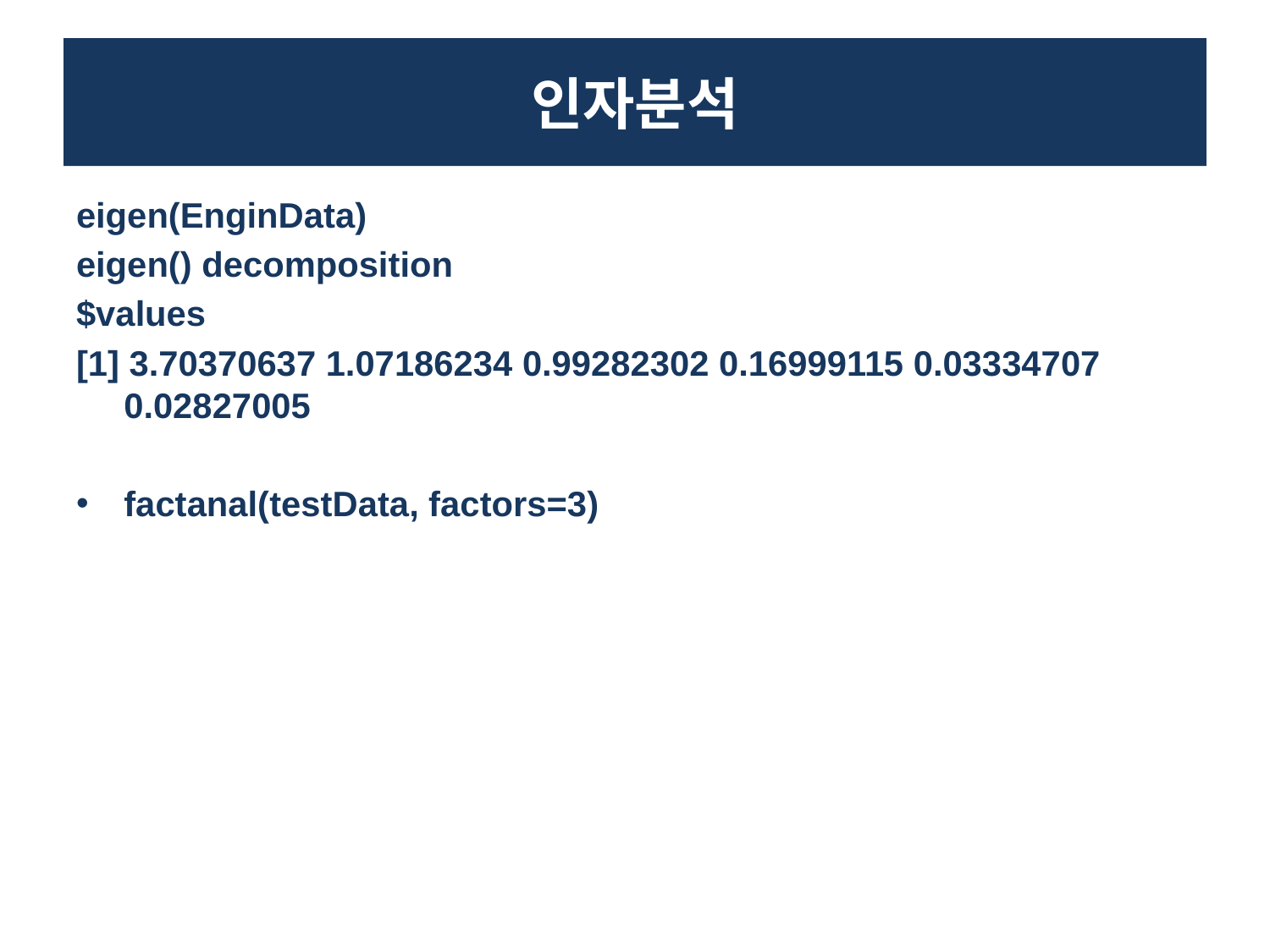

# 인자분석
eigen(EnginData)
eigen() decomposition
$values
[1] 3.70370637 1.07186234 0.99282302 0.16999115 0.03334707 0.02827005

factanal(testData, factors=3)